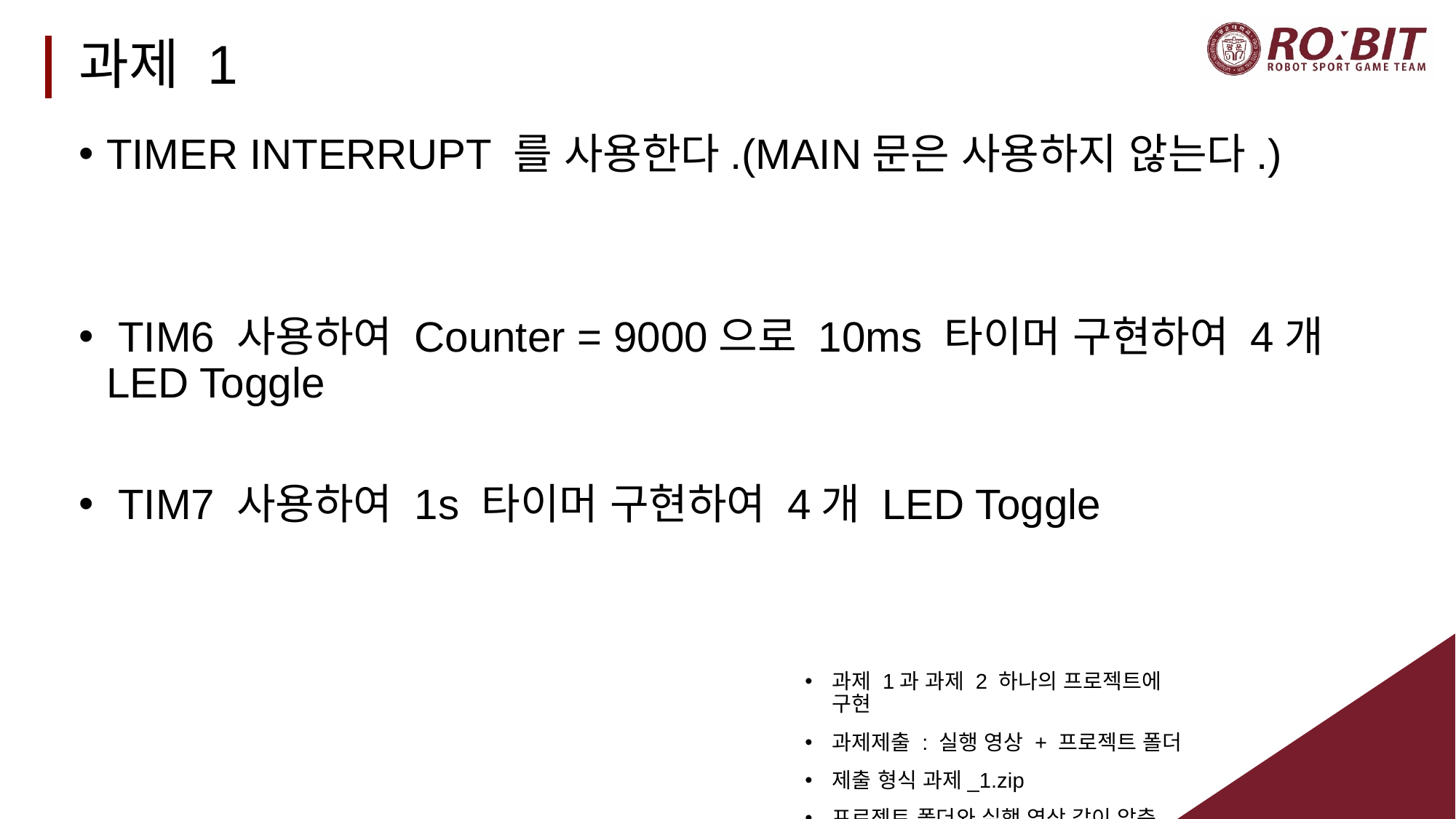

# 과제 1
TIMER INTERRUPT 를 사용한다.(MAIN문은 사용하지 않는다.)

 TIM6 사용하여 Counter = 9000으로 10ms 타이머 구현하여 4개 LED Toggle

 TIM7 사용하여 1s 타이머 구현하여 4개 LED Toggle

과제 1과 과제 2 하나의 프로젝트에 구현
과제제출 : 실행 영상 + 프로젝트 폴더
제출 형식 과제_1.zip
프로젝트 폴더와 실행 영상 같이 압축